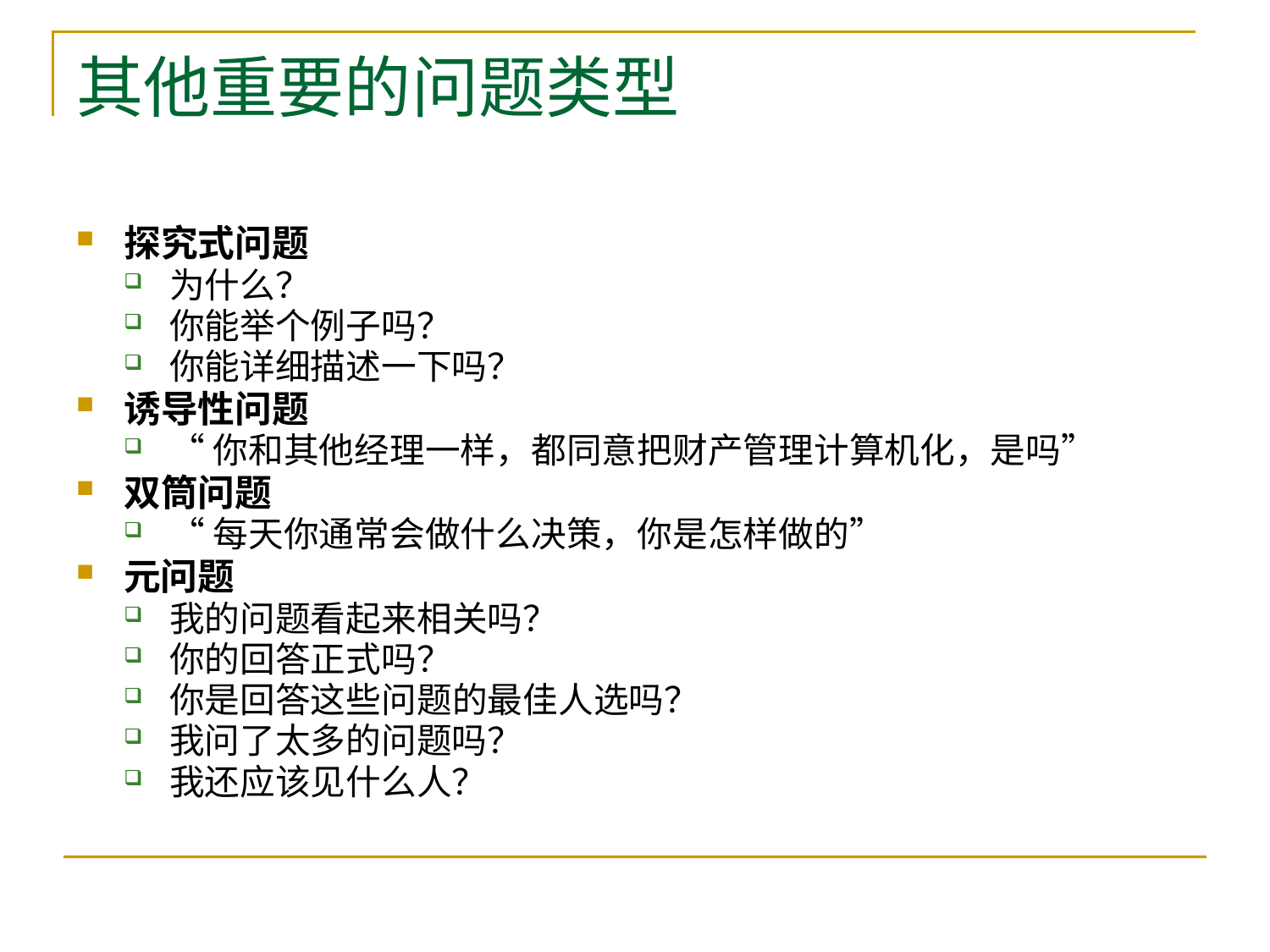

# 其他重要的问题类型
探究式问题
为什么？
你能举个例子吗？
你能详细描述一下吗？
诱导性问题
“你和其他经理一样，都同意把财产管理计算机化，是吗”
双筒问题
“每天你通常会做什么决策，你是怎样做的”
元问题
我的问题看起来相关吗？
你的回答正式吗？
你是回答这些问题的最佳人选吗？
我问了太多的问题吗？
我还应该见什么人？